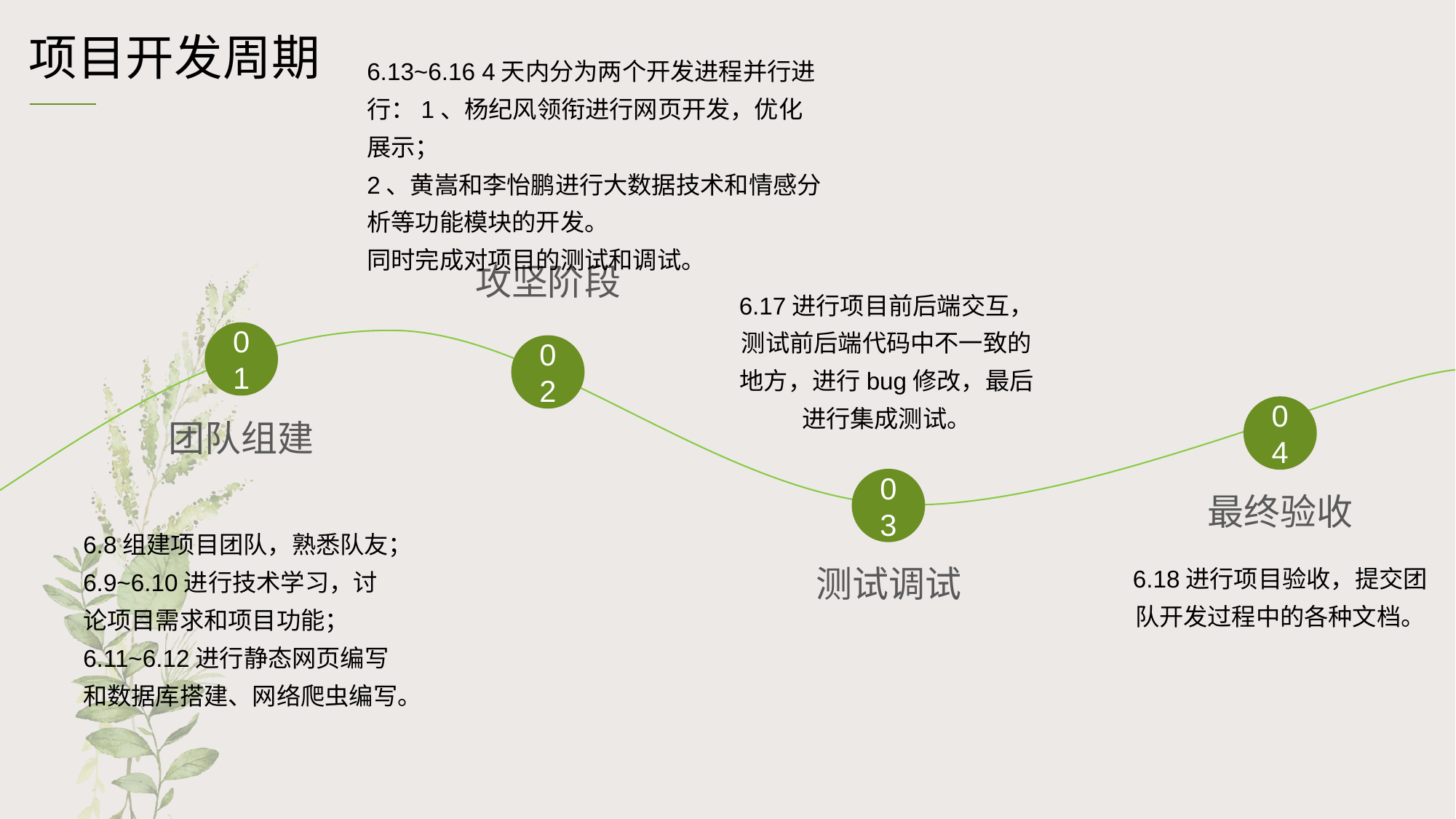

项目开发周期
6.13~6.16 4天内分为两个开发进程并行进行：1、杨纪风领衔进行网页开发，优化展示；
2、黄嵩和李怡鹏进行大数据技术和情感分析等功能模块的开发。
同时完成对项目的测试和调试。
攻坚阶段
02

6.17进行项目前后端交互，测试前后端代码中不一致的地方，进行bug修改，最后进行集成测试。
03
测试调试
01
团队组建
6.8组建项目团队，熟悉队友；
6.9~6.10进行技术学习，讨论项目需求和项目功能；
6.11~6.12进行静态网页编写和数据库搭建、网络爬虫编写。

04
最终验收
6.18进行项目验收，提交团队开发过程中的各种文档。